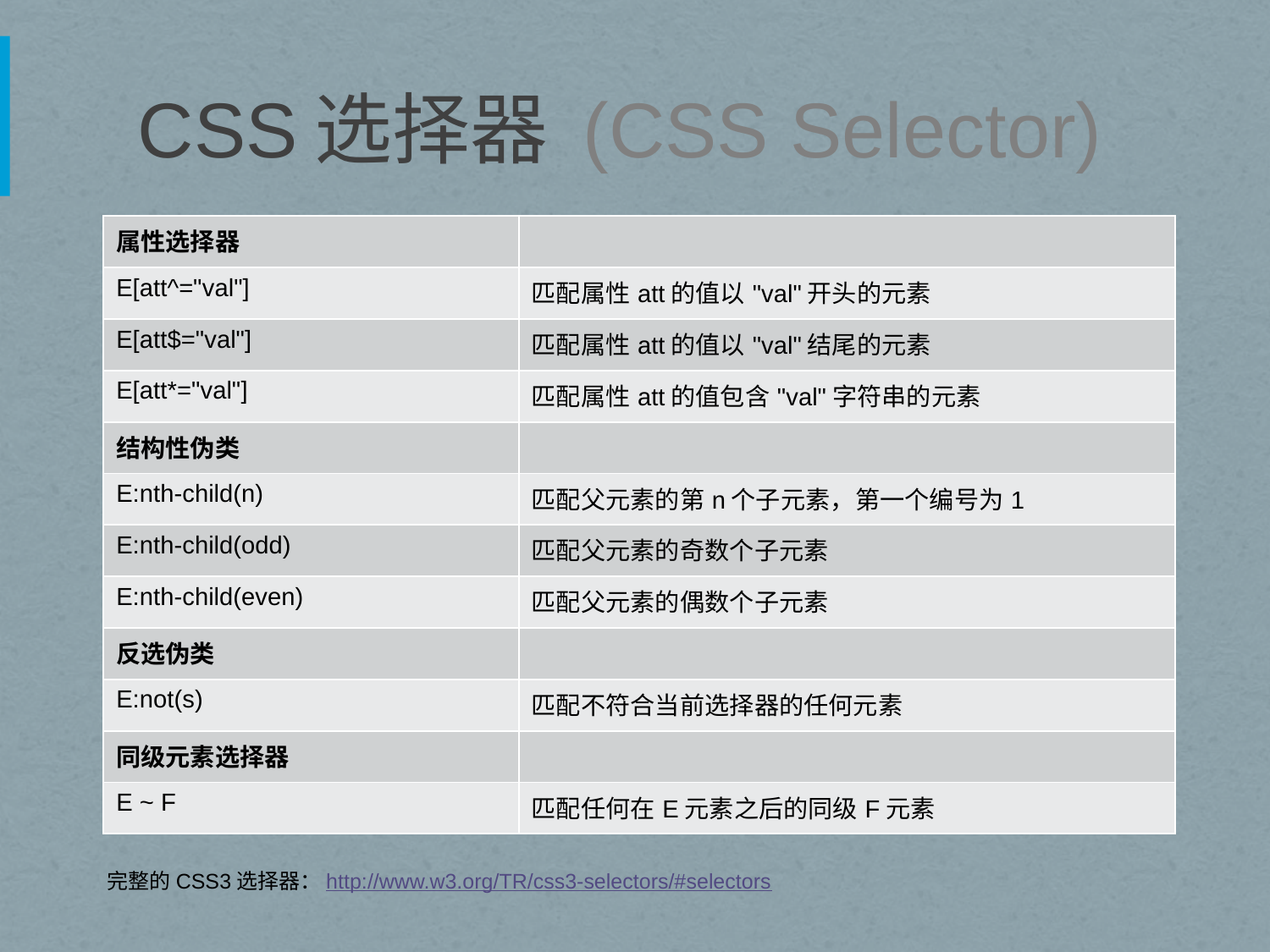

# CSS选择器 (CSS Selector)
| 属性选择器 |  |
| --- | --- |
| E[att^="val"] | 匹配属性att的值以"val"开头的元素 |
| E[att$="val"] | 匹配属性att的值以"val"结尾的元素 |
| E[att\*="val"] | 匹配属性att的值包含"val"字符串的元素 |
| 结构性伪类 |  |
| E:nth-child(n) | 匹配父元素的第n个子元素，第一个编号为1 |
| E:nth-child(odd) | 匹配父元素的奇数个子元素 |
| E:nth-child(even) | 匹配父元素的偶数个子元素 |
| 反选伪类 |  |
| E:not(s) | 匹配不符合当前选择器的任何元素 |
| 同级元素选择器 |  |
| E ~ F | 匹配任何在E元素之后的同级F元素 |
完整的CSS3选择器：http://www.w3.org/TR/css3-selectors/#selectors